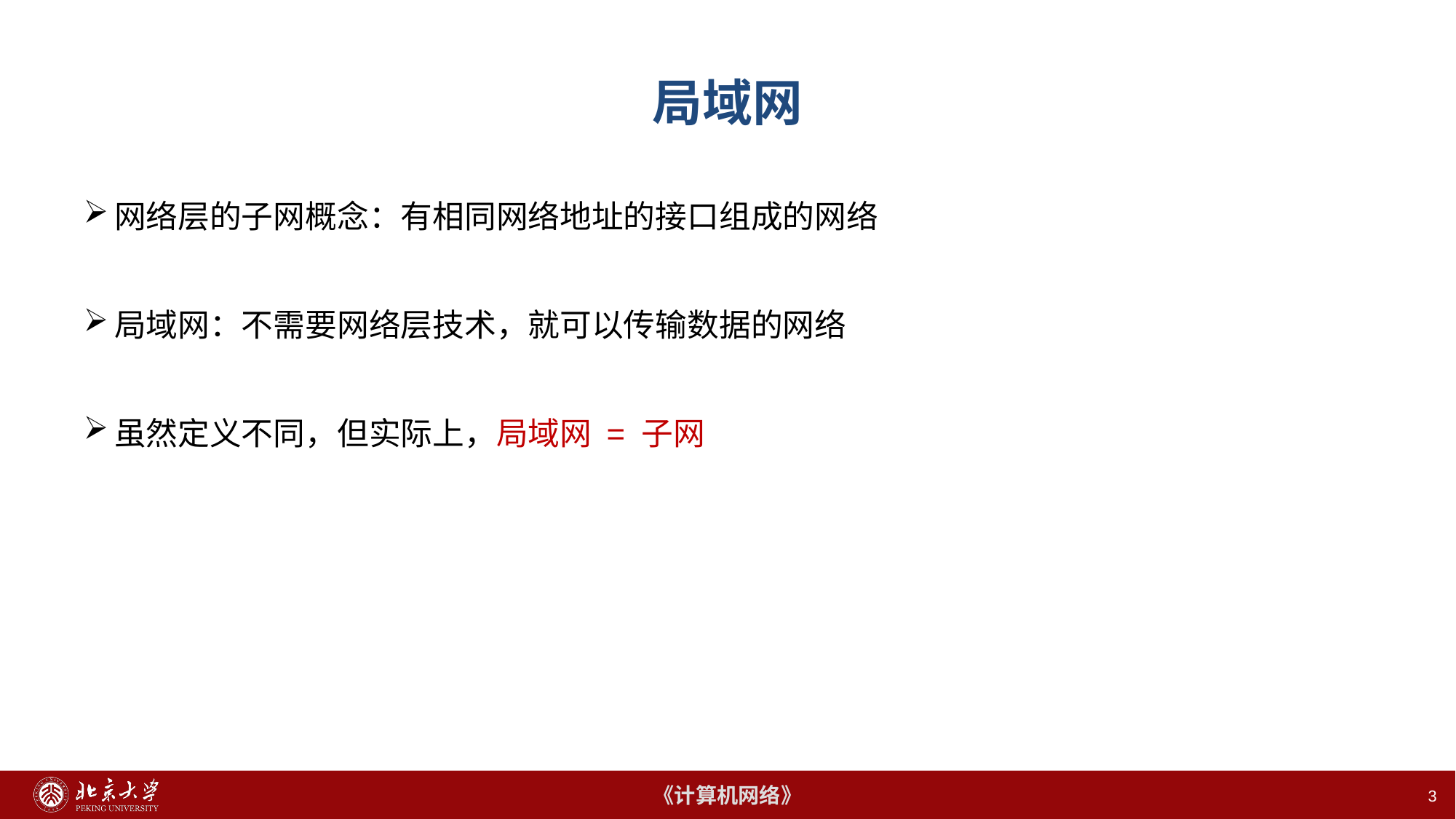

# 局域网
网络层的子网概念：有相同网络地址的接口组成的网络

局域网：不需要网络层技术，就可以传输数据的网络

虽然定义不同，但实际上，局域网 = 子网
3